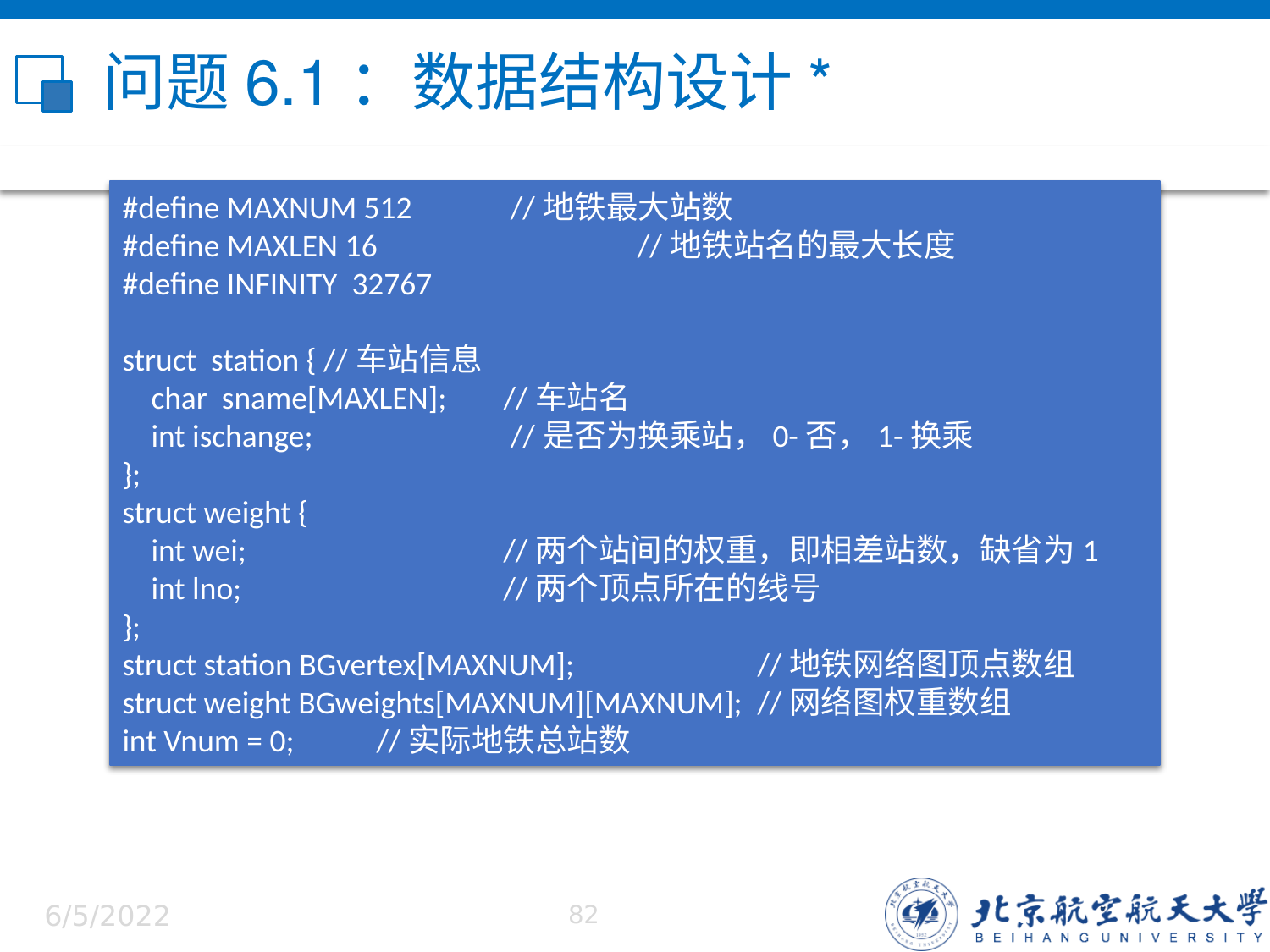

# 问题6.1：数据结构设计*
#define MAXNUM 512	 //地铁最大站数
#define MAXLEN 16		 //地铁站名的最大长度
#define INFINITY  32767

struct  station { //车站信息
    char  sname[MAXLEN];  	//车站名
    int ischange; 		 //是否为换乘站，0-否，1-换乘
};
struct weight {
    int wei; 		//两个站间的权重，即相差站数，缺省为1
    int lno;  		//两个顶点所在的线号
};
struct station BGvertex[MAXNUM];  		//地铁网络图顶点数组
struct weight BGweights[MAXNUM][MAXNUM]; 	//网络图权重数组
int Vnum = 0; 	//实际地铁总站数
6/5/2022
82